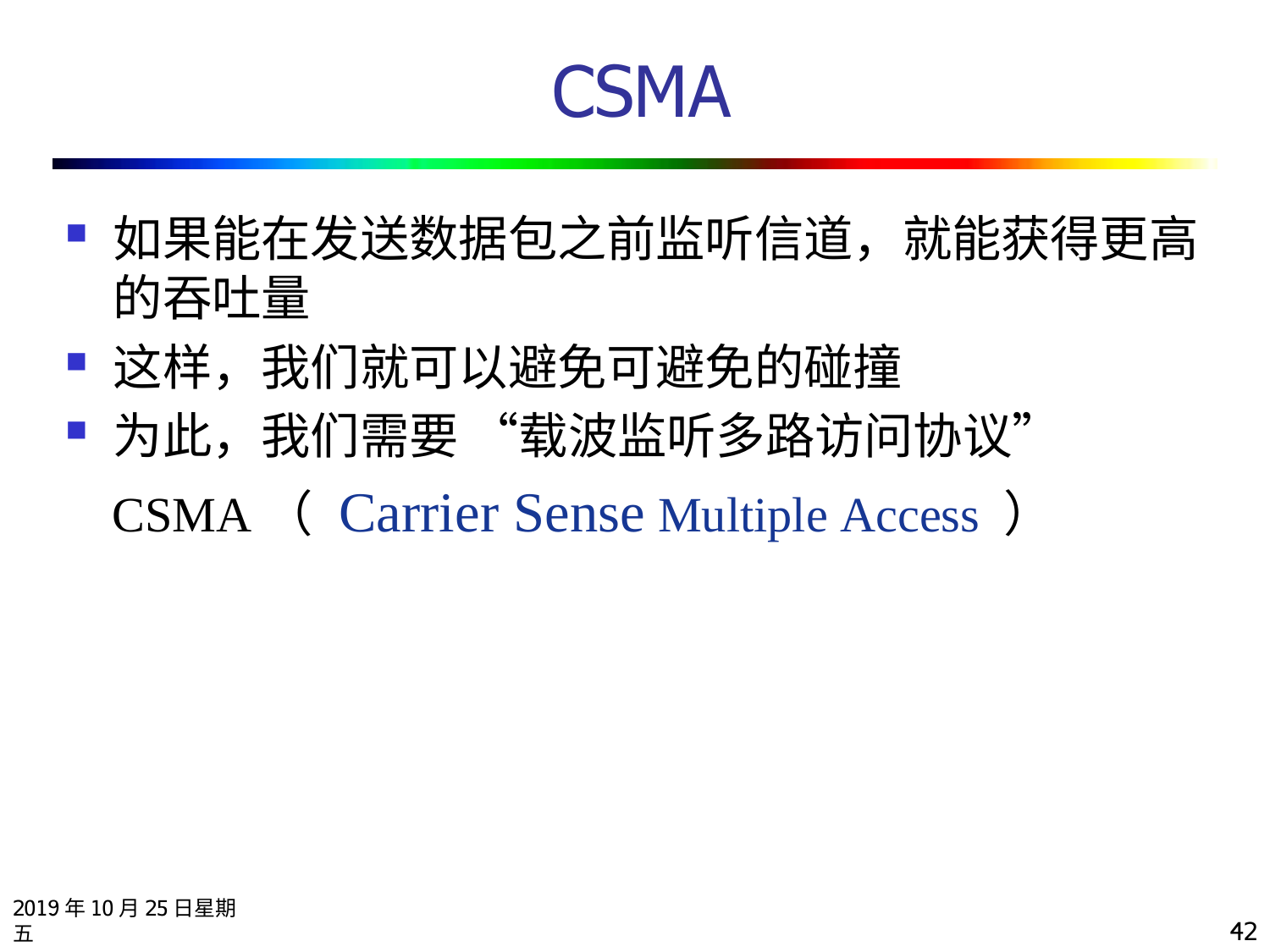

# CSMA
如果能在发送数据包之前监听信道，就能获得更高的吞吐量
这样，我们就可以避免可避免的碰撞
为此，我们需要 “载波监听多路访问协议”
   CSMA（ Carrier Sense Multiple Access ）
2019年10月25日星期五
42